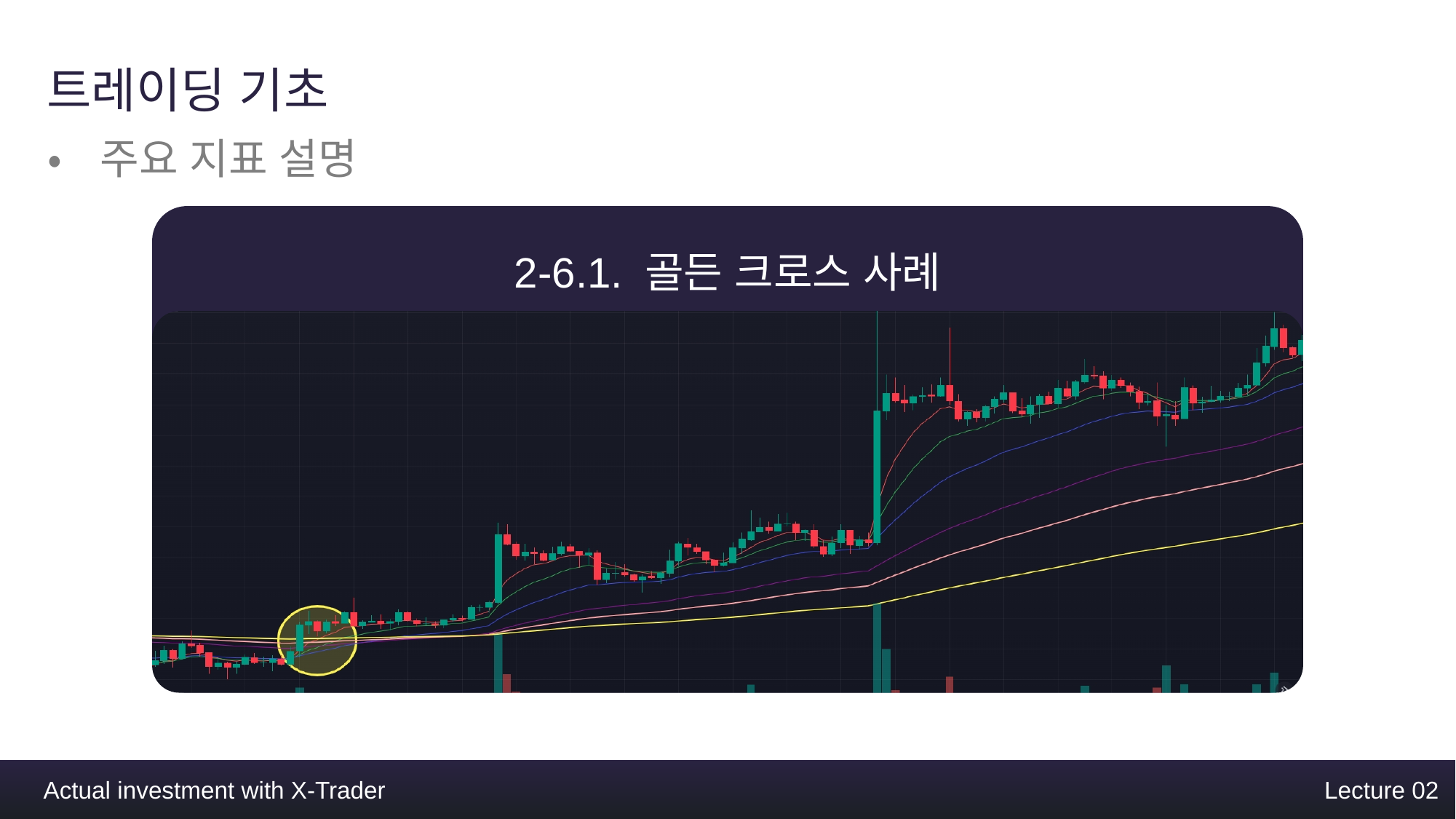

트레이딩 기초
•주요 지표 설명

2-6.1. 골든 크로스 사례

Actual investment with X-Trader
Lecture 02